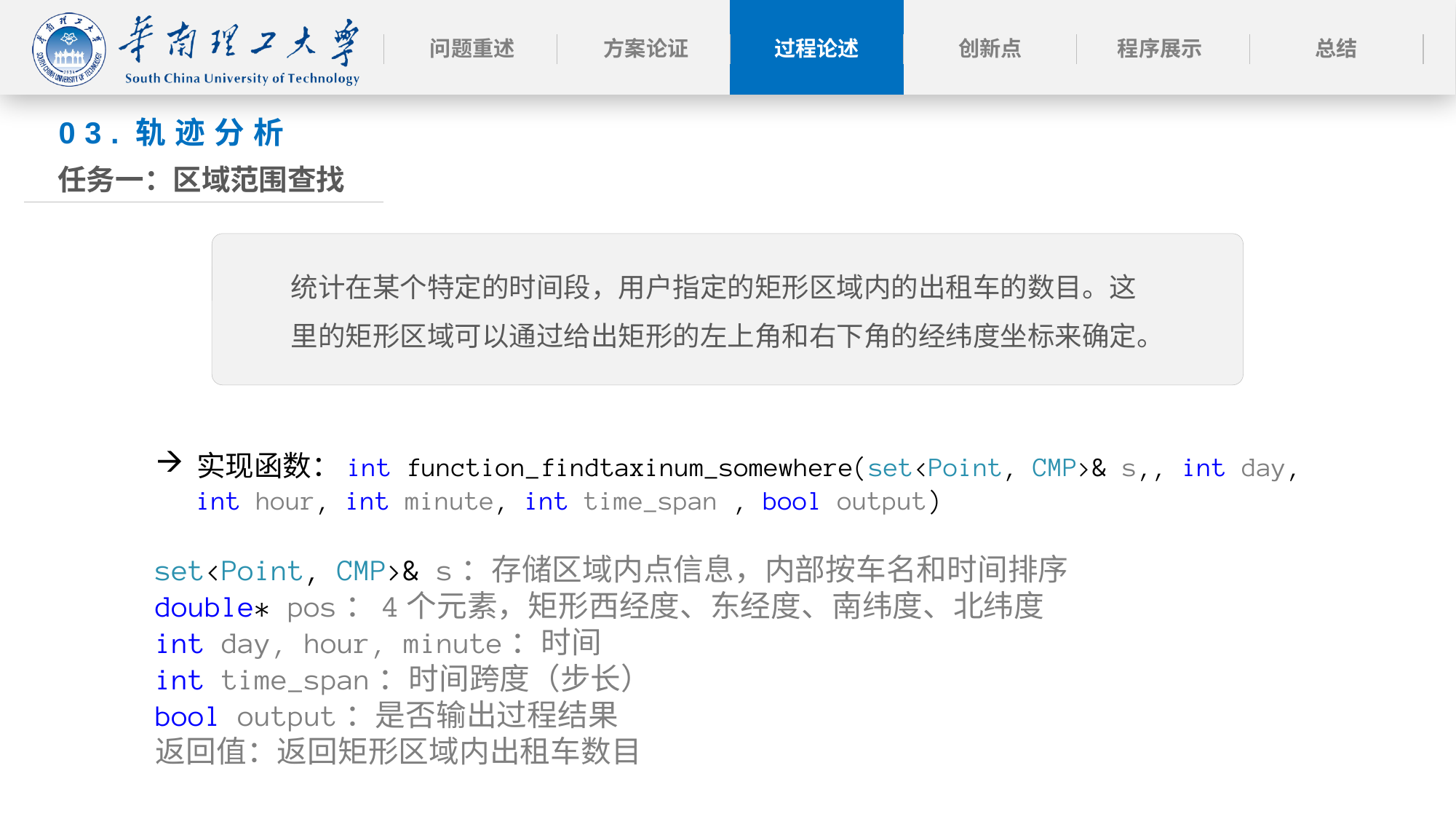

03.轨迹分析
任务一：区域范围查找

统计在某个特定的时间段，用户指定的矩形区域内的出租车的数目。这里的矩形区域可以通过给出矩形的左上角和右下角的经纬度坐标来确定。
实现函数：int function_findtaxinum_somewhere(set<Point, CMP>& s,, int day, int hour, int minute, int time_span , bool output)

set<Point, CMP>& s：存储区域内点信息，内部按车名和时间排序
double* pos：4个元素，矩形西经度、东经度、南纬度、北纬度
int day, hour, minute：时间
int time_span：时间跨度（步长）
bool output：是否输出过程结果
返回值：返回矩形区域内出租车数目